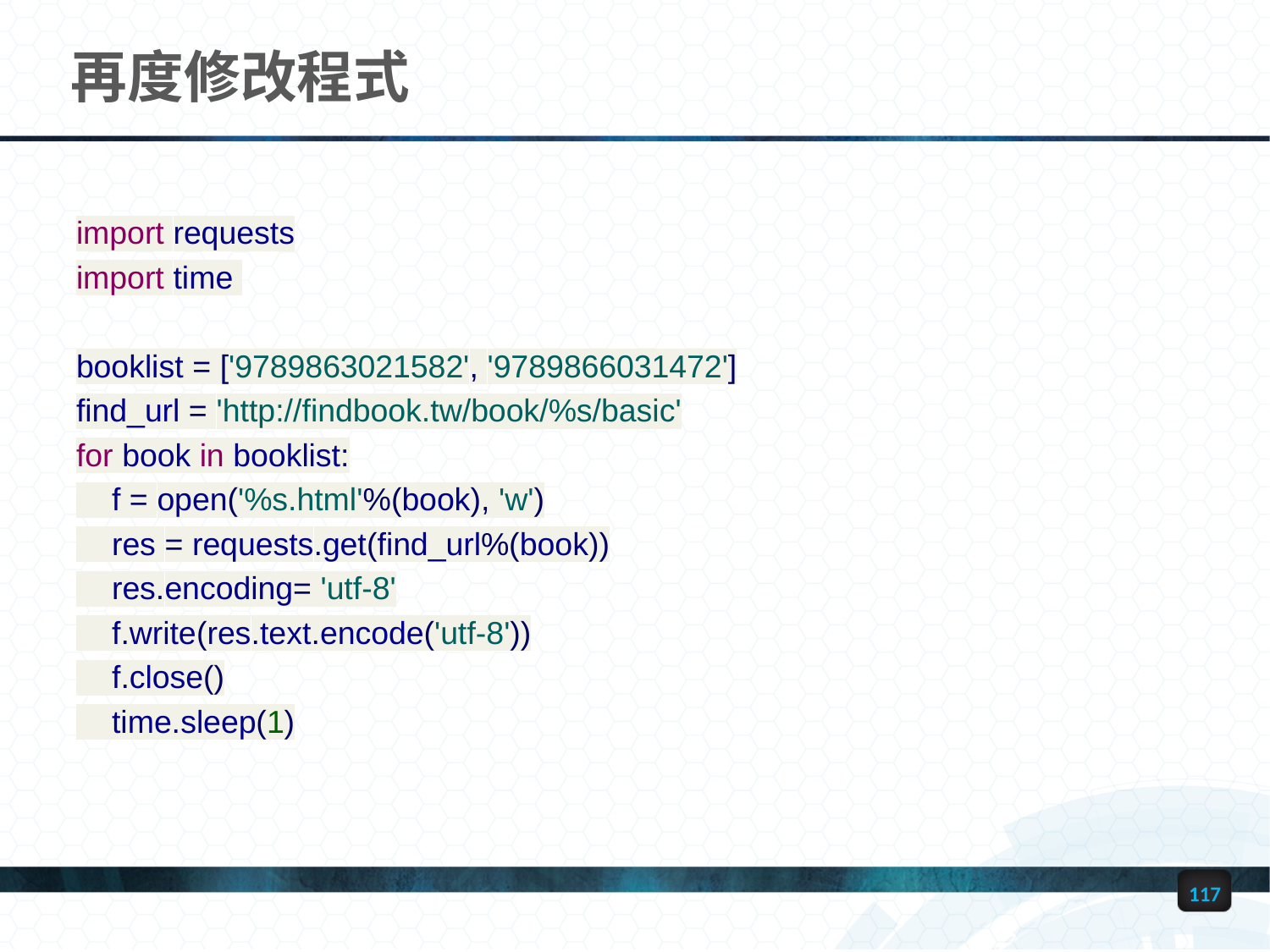

# 再度修改程式
import requests
import time

booklist = ['9789863021582', '9789866031472']
find_url = 'http://findbook.tw/book/%s/basic'
for book in booklist:
    f = open('%s.html'%(book), 'w')
    res = requests.get(find_url%(book))
    res.encoding= 'utf-8'
    f.write(res.text.encode('utf-8'))
    f.close()
    time.sleep(1)
117